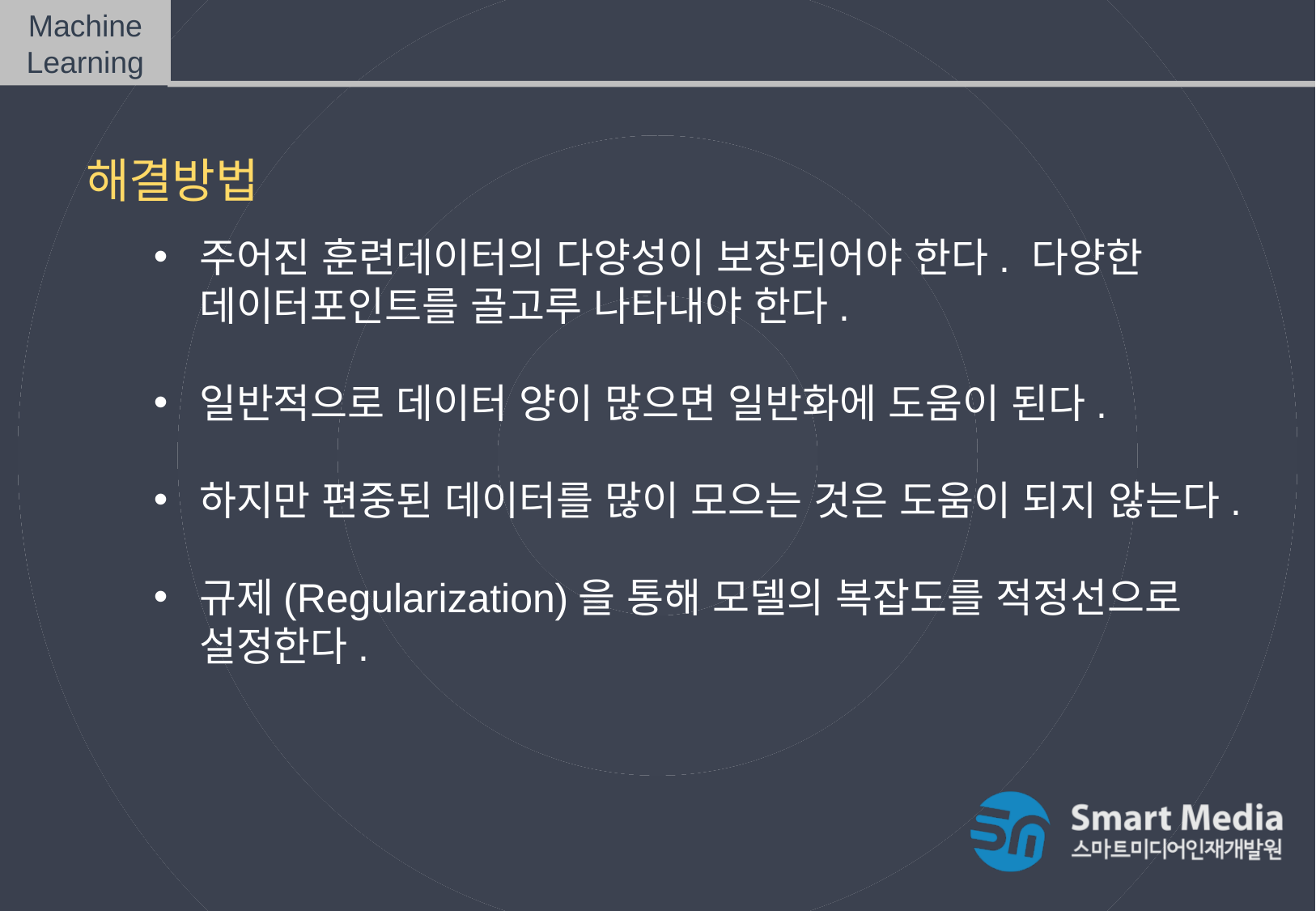

Machine Learning
일반화, 과대적합, 과소적합

해결방법
주어진 훈련데이터의 다양성이 보장되어야 한다. 다양한 데이터포인트를 골고루 나타내야 한다.

일반적으로 데이터 양이 많으면 일반화에 도움이 된다.

하지만 편중된 데이터를 많이 모으는 것은 도움이 되지 않는다.

규제(Regularization)을 통해 모델의 복잡도를 적정선으로 설정한다.